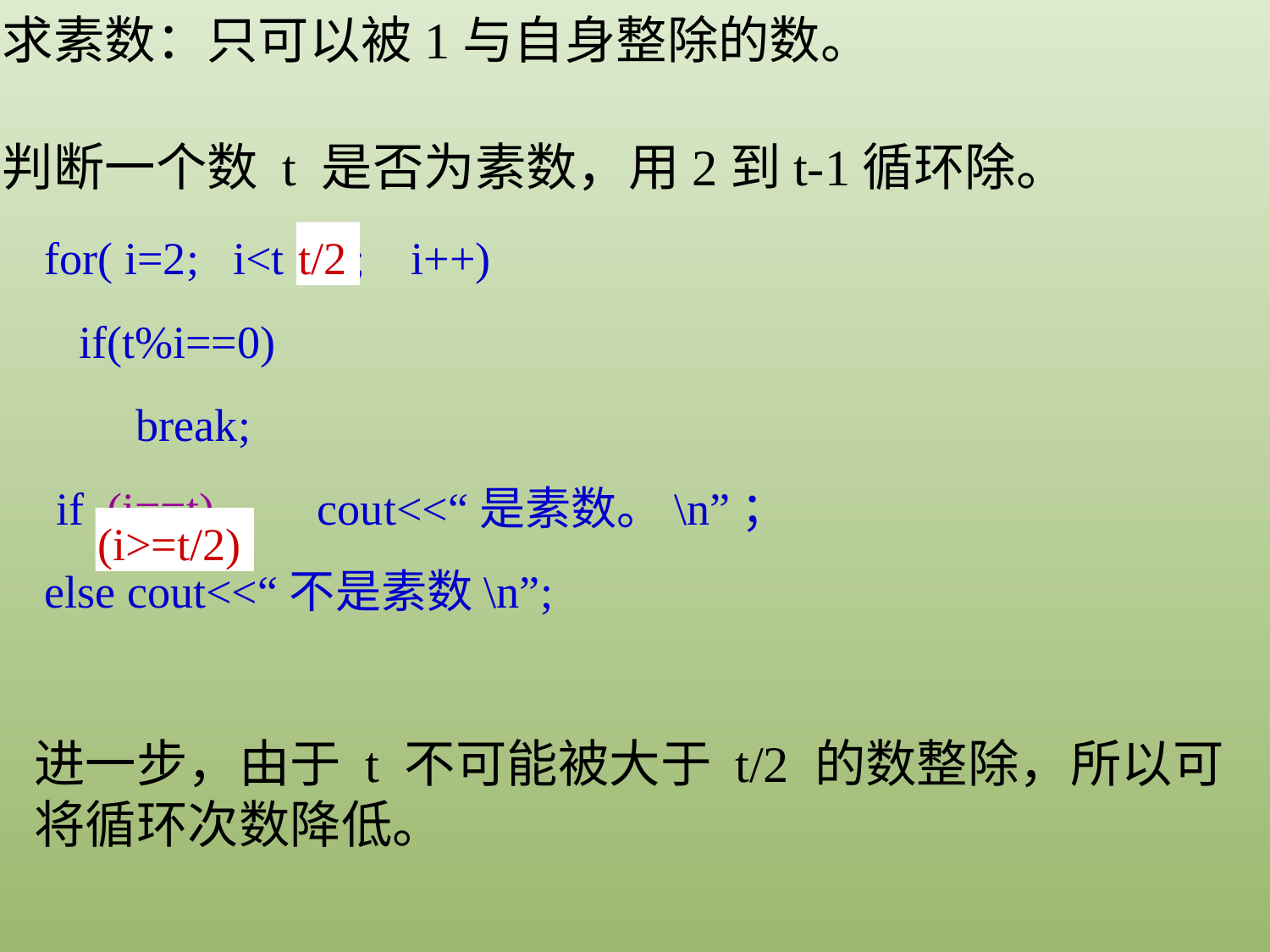

求素数：只可以被1与自身整除的数。
判断一个数 t 是否为素数，用2到t-1循环除。
for( i=2;   i<t      ;    i++)
   if(t%i==0)
        break;
 if  (i==t)         cout<<“是素数。\n”；
else cout<<“不是素数\n”;
t/2
(i>=t/2)
进一步，由于 t 不可能被大于 t/2 的数整除，所以可将循环次数降低。
154